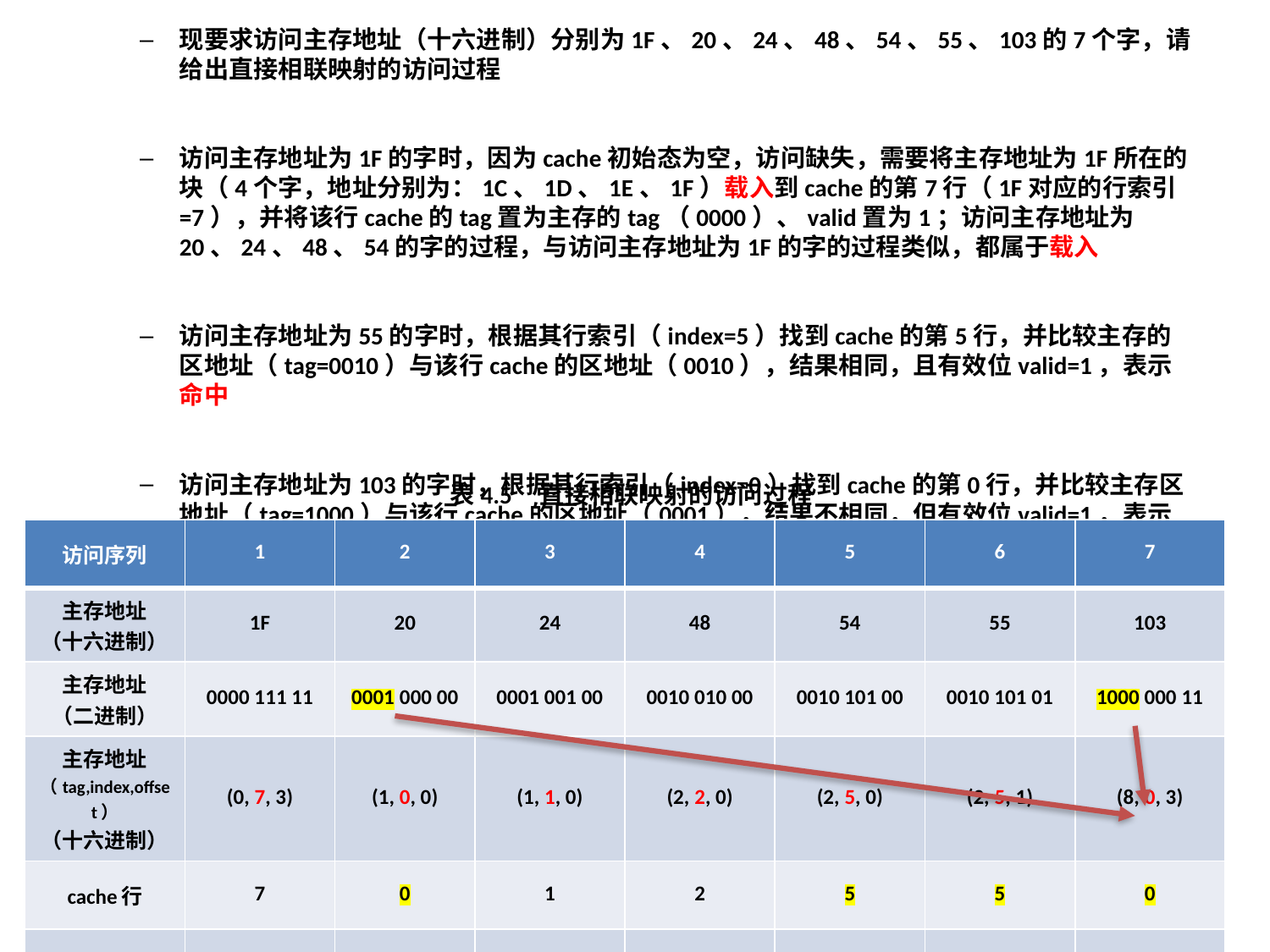

现要求访问主存地址（十六进制）分别为1F、20、24、48、54、55、103的7个字，请给出直接相联映射的访问过程

访问主存地址为1F的字时，因为cache初始态为空，访问缺失，需要将主存地址为1F所在的块（4个字，地址分别为：1C、1D、1E、1F）载入到cache的第7行（1F对应的行索引=7），并将该行cache的tag置为主存的tag（0000）、valid置为1；访问主存地址为20、24、48、54的字的过程，与访问主存地址为1F的字的过程类似，都属于载入

访问主存地址为55的字时，根据其行索引（index=5）找到cache的第5行，并比较主存的区地址（tag=0010）与该行cache的区地址（0010），结果相同，且有效位valid=1，表示命中

访问主存地址为103的字时，根据其行索引（index=0）找到cache的第0行，并比较主存区地址（tag=1000）与该行cache的区地址（0001），结果不相同，但有效位valid=1，表示该cache行有数据（冲突），需要进行替换

表4.5    直接相联映射的访问过程
| 访问序列 | 1 | 2 | 3 | 4 | 5 | 6 | 7 |
| --- | --- | --- | --- | --- | --- | --- | --- |
| 主存地址 （十六进制） | 1F | 20 | 24 | 48 | 54 | 55 | 103 |
| 主存地址 （二进制） | 0000 111 11 | 0001 000 00 | 0001 001 00 | 0010 010 00 | 0010 101 00 | 0010 101 01 | 1000 000 11 |
| 主存地址 （tag,index,offset） （十六进制） | (0, 7, 3) | (1, 0, 0) | (1, 1, 0) | (2, 2, 0) | (2, 5, 0) | (2, 5, 1) | (8, 0, 3) |
| cache行 | 7 | 0 | 1 | 2 | 5 | 5 | 0 |
| 访问情况 | 载入 | 载入 | 载入 | 载入 | 载入 | 命中 | 替换 |